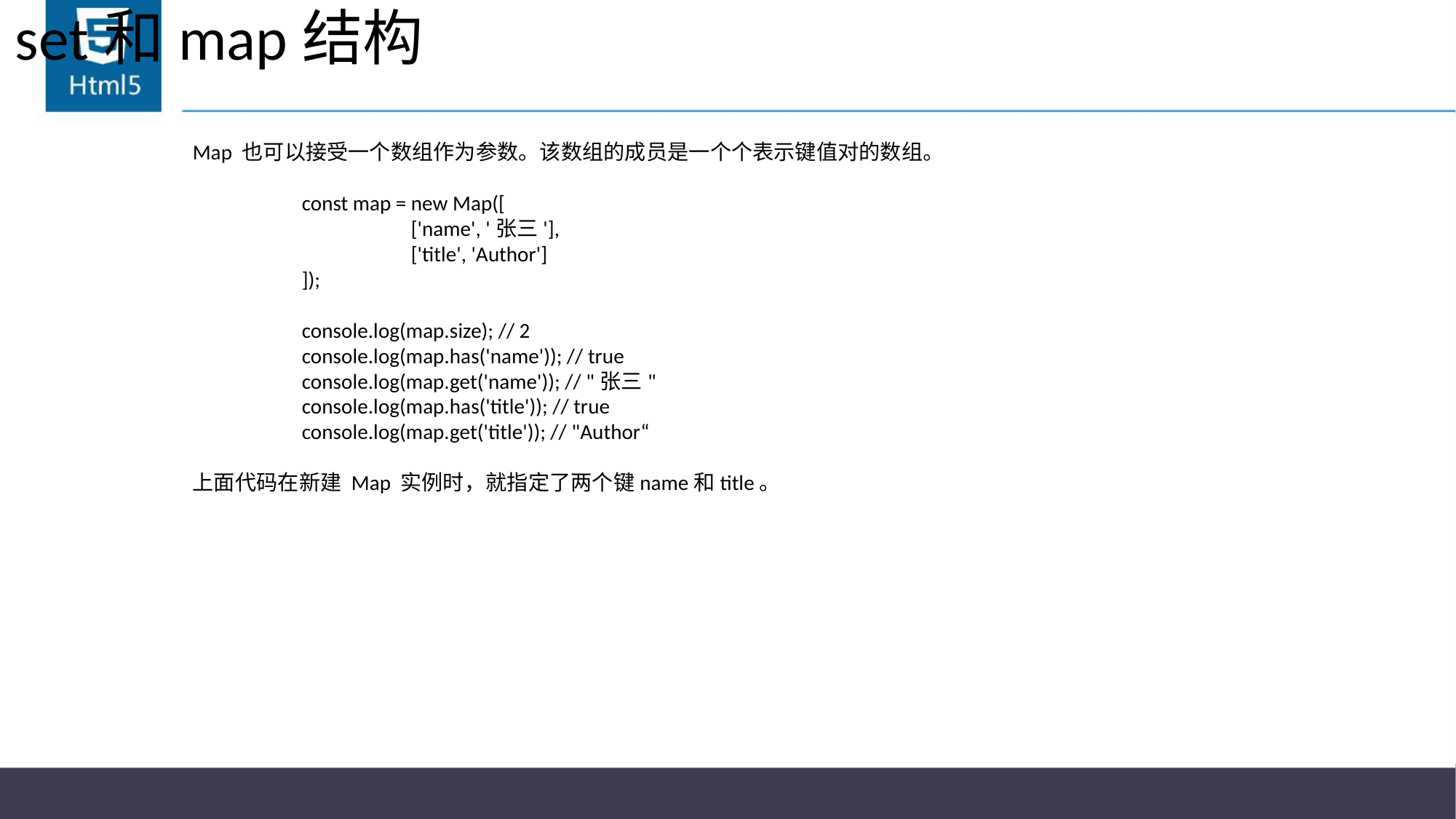

# set和map结构
Map 也可以接受一个数组作为参数。该数组的成员是一个个表示键值对的数组。

	const map = new Map([
		['name', '张三'],
		['title', 'Author']
	]);

	console.log(map.size); // 2
	console.log(map.has('name')); // true
	console.log(map.get('name')); // "张三"
	console.log(map.has('title')); // true
	console.log(map.get('title')); // "Author“

上面代码在新建 Map 实例时，就指定了两个键name和title。